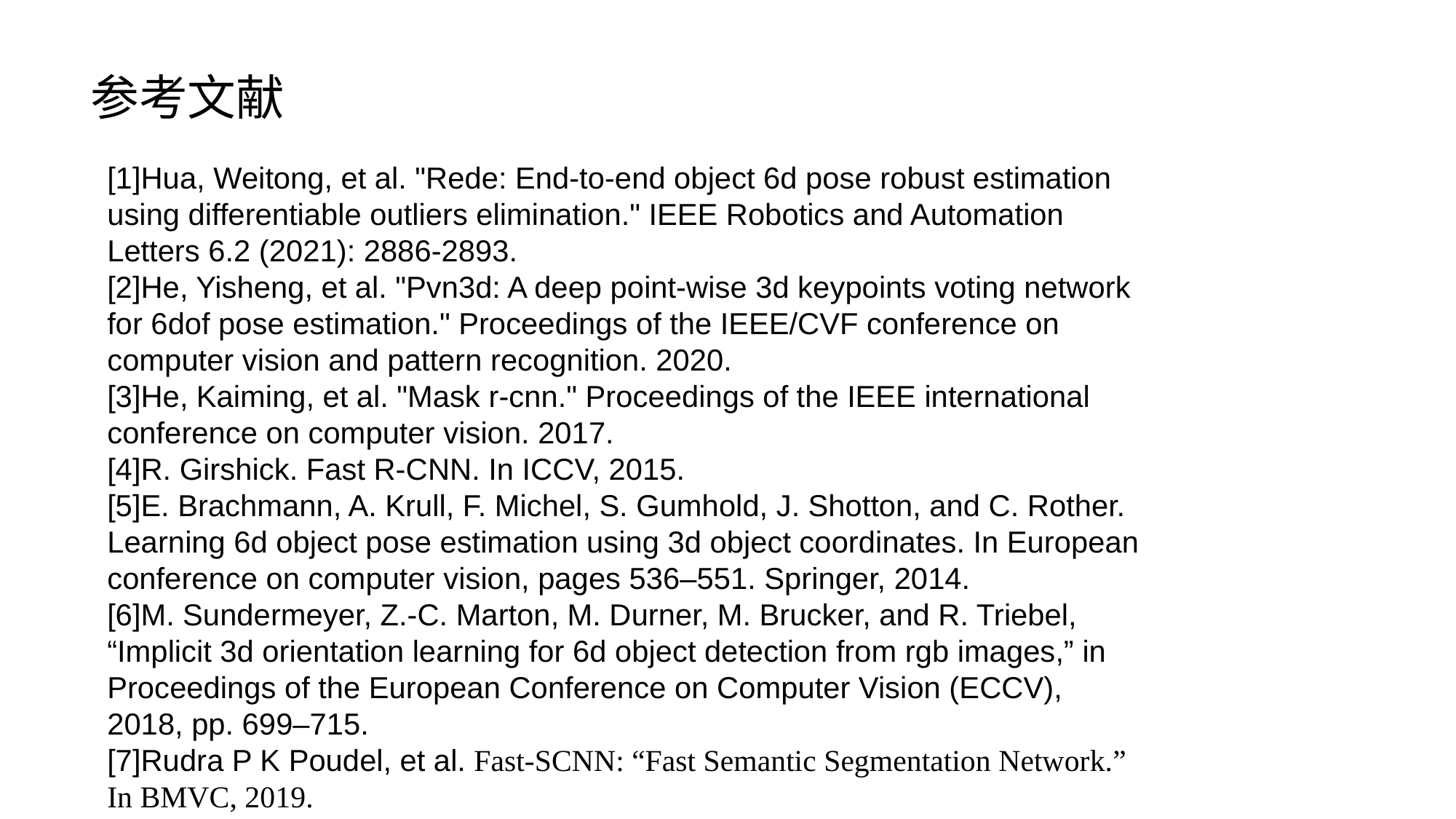

参考文献
[1]Hua, Weitong, et al. "Rede: End-to-end object 6d pose robust estimation using differentiable outliers elimination." IEEE Robotics and Automation Letters 6.2 (2021): 2886-2893.
[2]He, Yisheng, et al. "Pvn3d: A deep point-wise 3d keypoints voting network for 6dof pose estimation." Proceedings of the IEEE/CVF conference on computer vision and pattern recognition. 2020.
[3]He, Kaiming, et al. "Mask r-cnn." Proceedings of the IEEE international conference on computer vision. 2017.
[4]R. Girshick. Fast R-CNN. In ICCV, 2015.
[5]E. Brachmann, A. Krull, F. Michel, S. Gumhold, J. Shotton, and C. Rother. Learning 6d object pose estimation using 3d object coordinates. In European conference on computer vision, pages 536–551. Springer, 2014.
[6]M. Sundermeyer, Z.-C. Marton, M. Durner, M. Brucker, and R. Triebel, “Implicit 3d orientation learning for 6d object detection from rgb images,” in Proceedings of the European Conference on Computer Vision (ECCV), 2018, pp. 699–715.
[7]Rudra P K Poudel, et al. Fast-SCNN: “Fast Semantic Segmentation Network.” In BMVC, 2019.